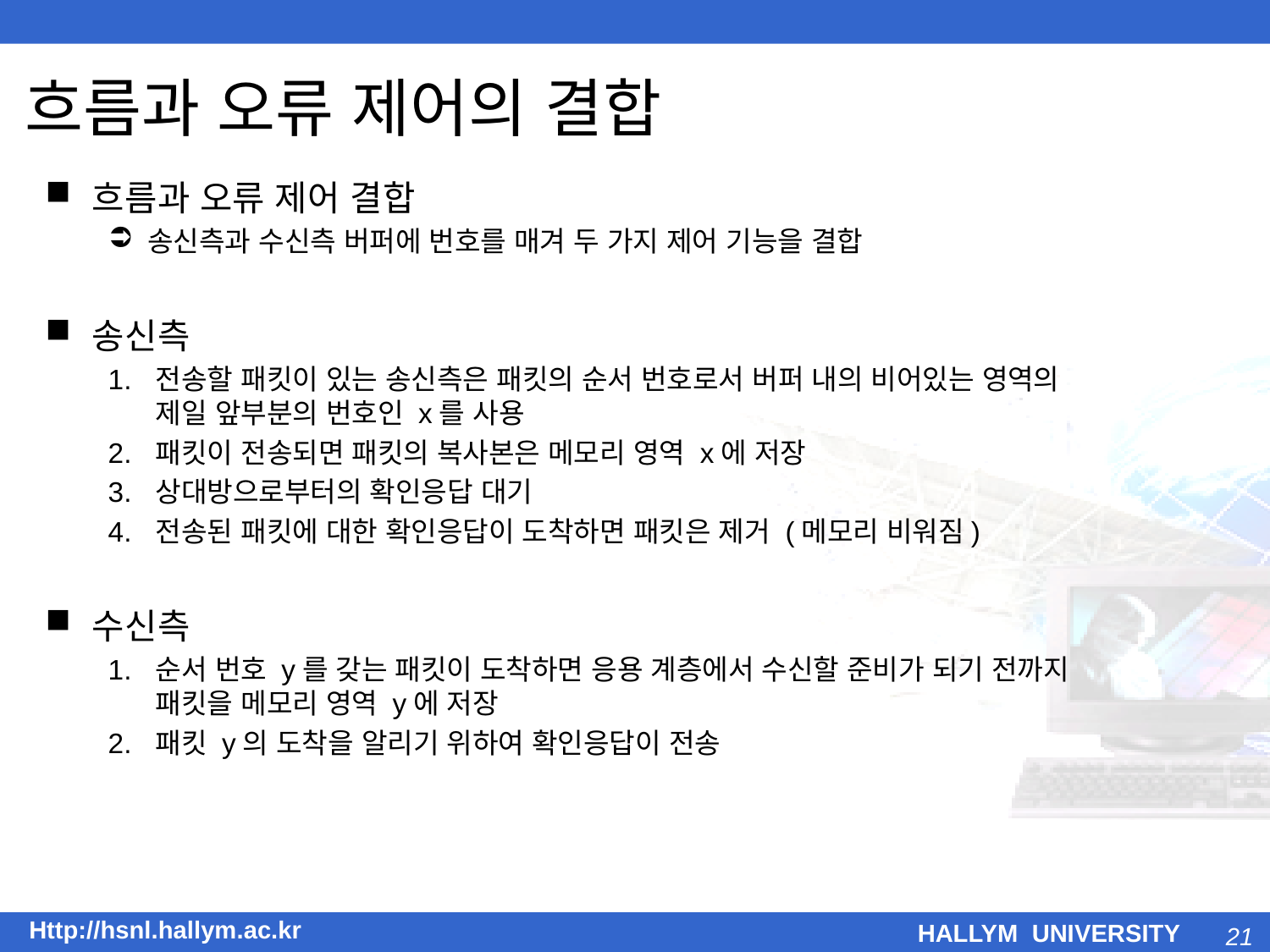

# 흐름과 오류 제어의 결합
흐름과 오류 제어 결합
송신측과 수신측 버퍼에 번호를 매겨 두 가지 제어 기능을 결합

송신측
전송할 패킷이 있는 송신측은 패킷의 순서 번호로서 버퍼 내의 비어있는 영역의
제일 앞부분의 번호인 x를 사용
패킷이 전송되면 패킷의 복사본은 메모리 영역 x에 저장
상대방으로부터의 확인응답 대기
전송된 패킷에 대한 확인응답이 도착하면 패킷은 제거 (메모리 비워짐)

수신측
순서 번호 y를 갖는 패킷이 도착하면 응용 계층에서 수신할 준비가 되기 전까지
패킷을 메모리 영역 y에 저장
패킷 y의 도착을 알리기 위하여 확인응답이 전송
21